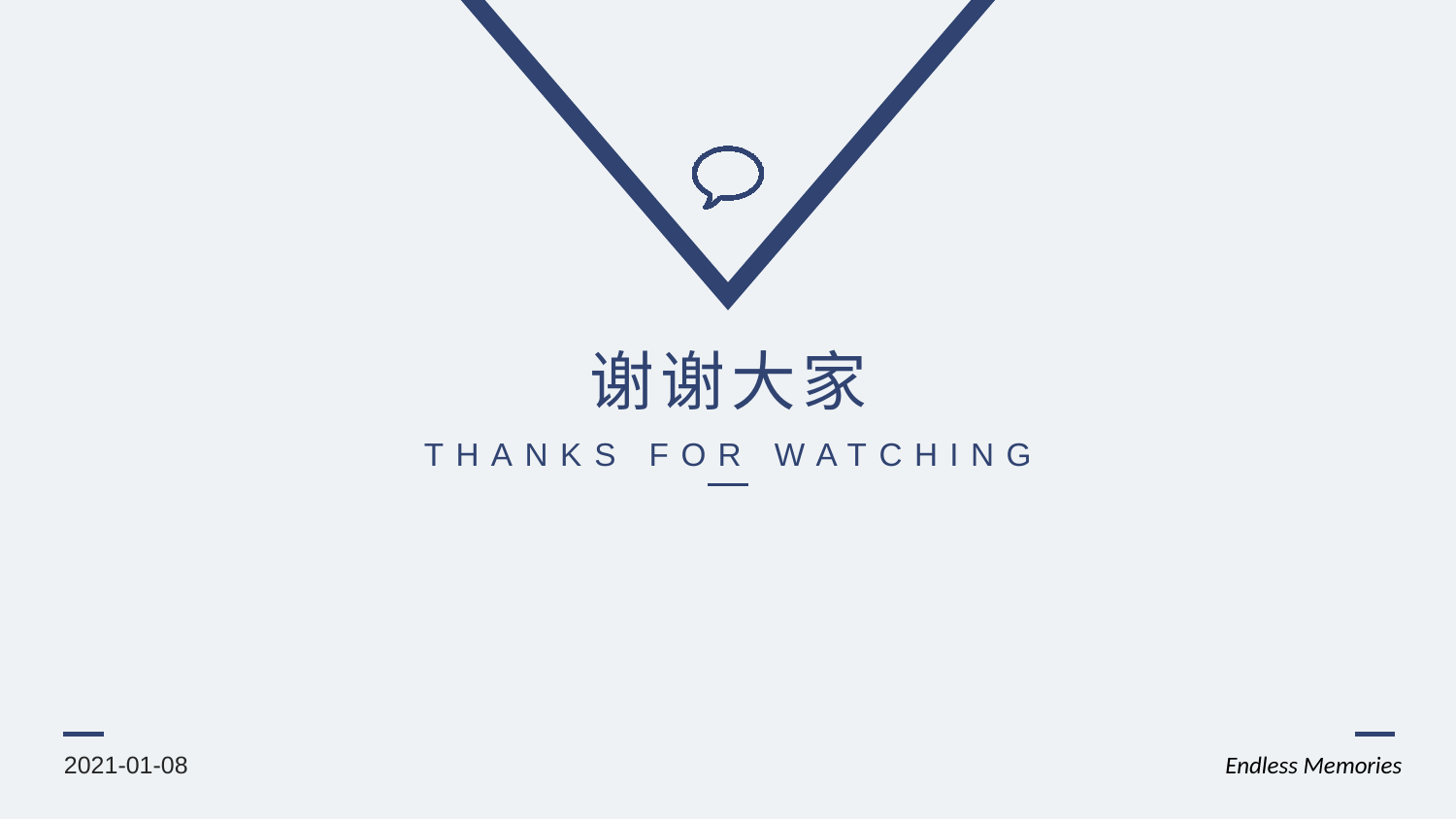

谢谢大家
THANKS FOR WATCHING
2021-01-08
Endless Memories